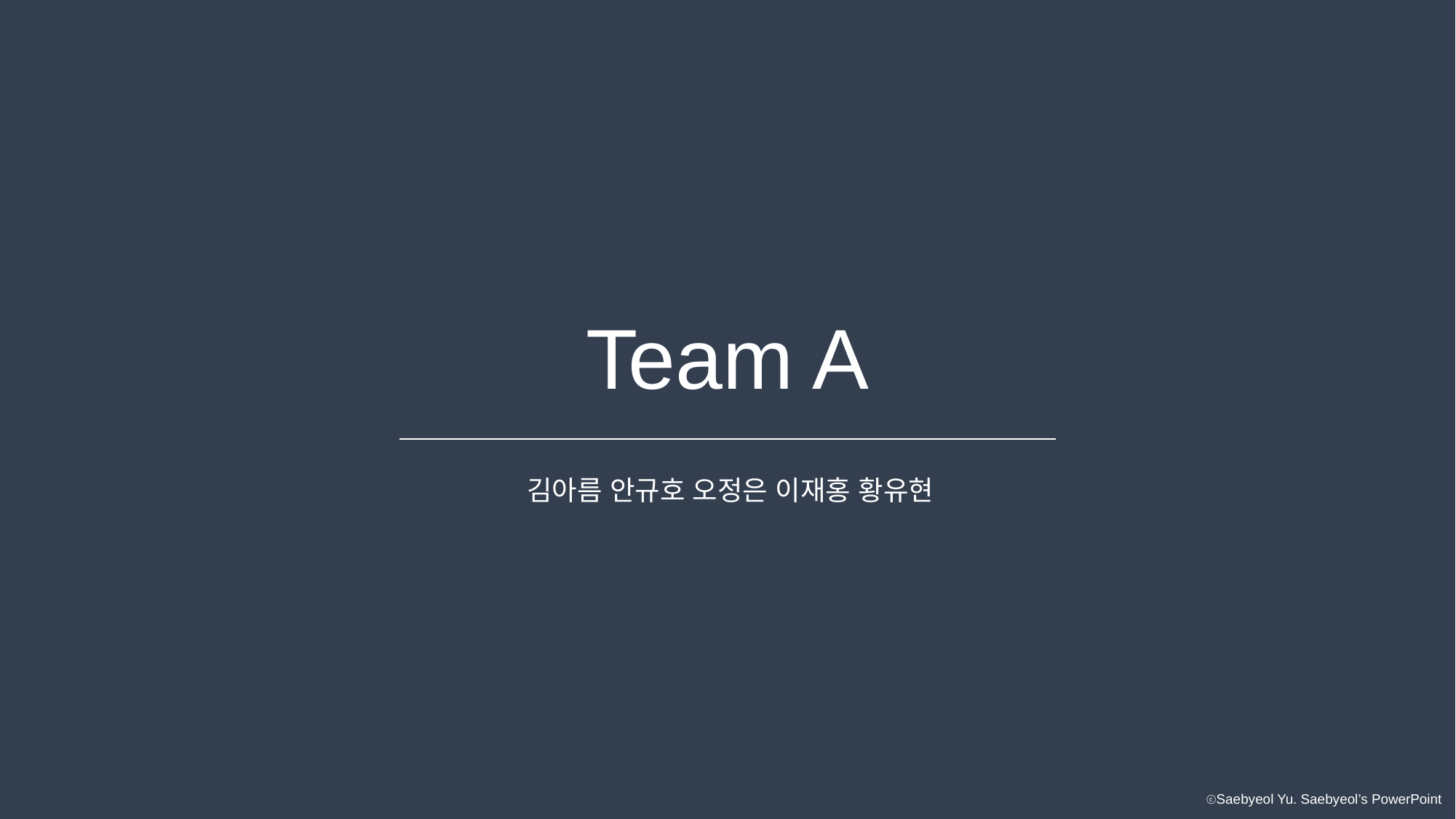

Team A
김아름 안규호 오정은 이재홍 황유현